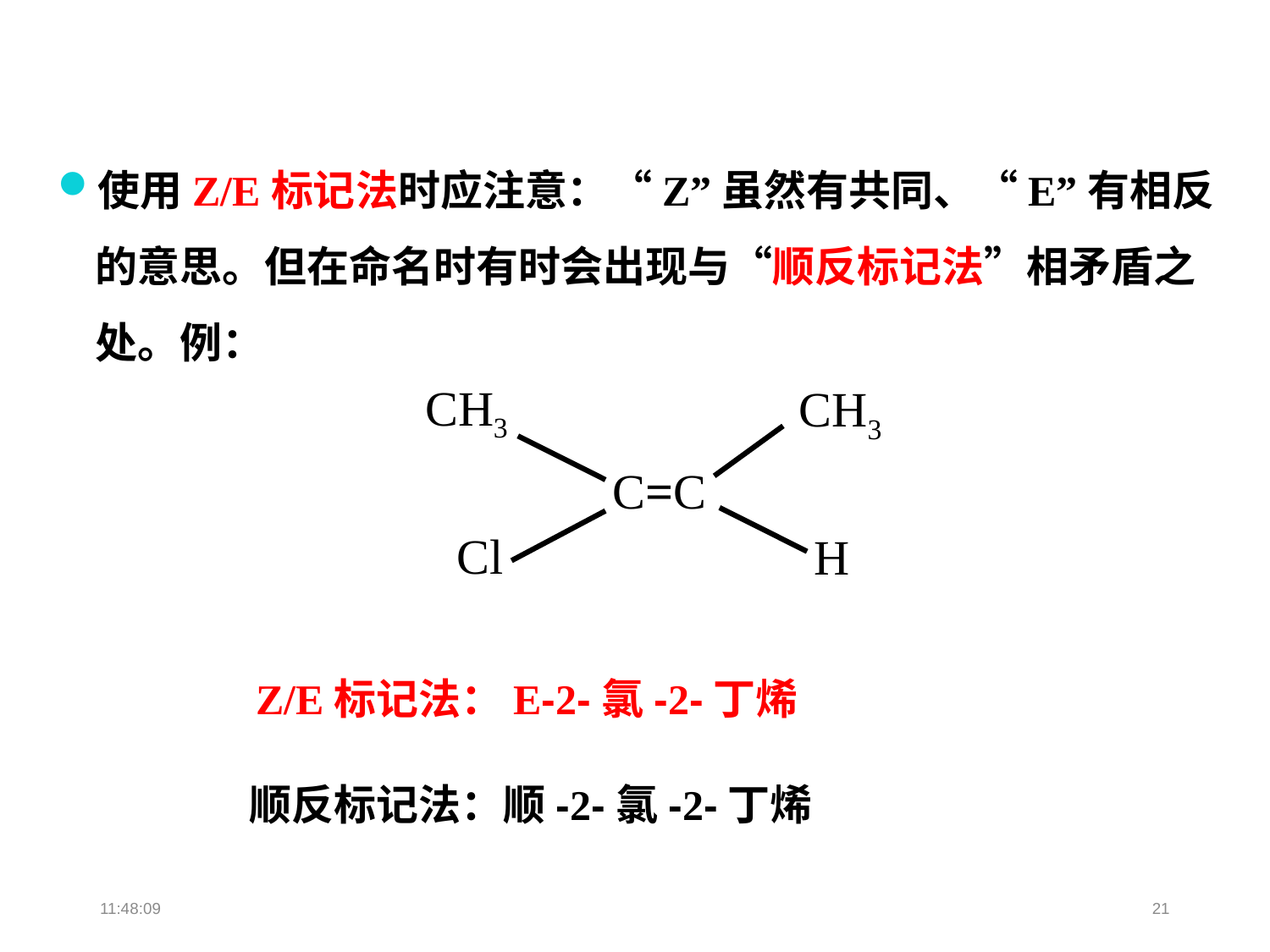

使用Z/E标记法时应注意：“Z”虽然有共同、“E”有相反的意思。但在命名时有时会出现与“顺反标记法”相矛盾之处。例：
CH3
CH3

C=C

Cl
H
Z/E标记法：E-2-氯-2-丁烯
顺反标记法：顺-2-氯-2-丁烯
11:48:09
21